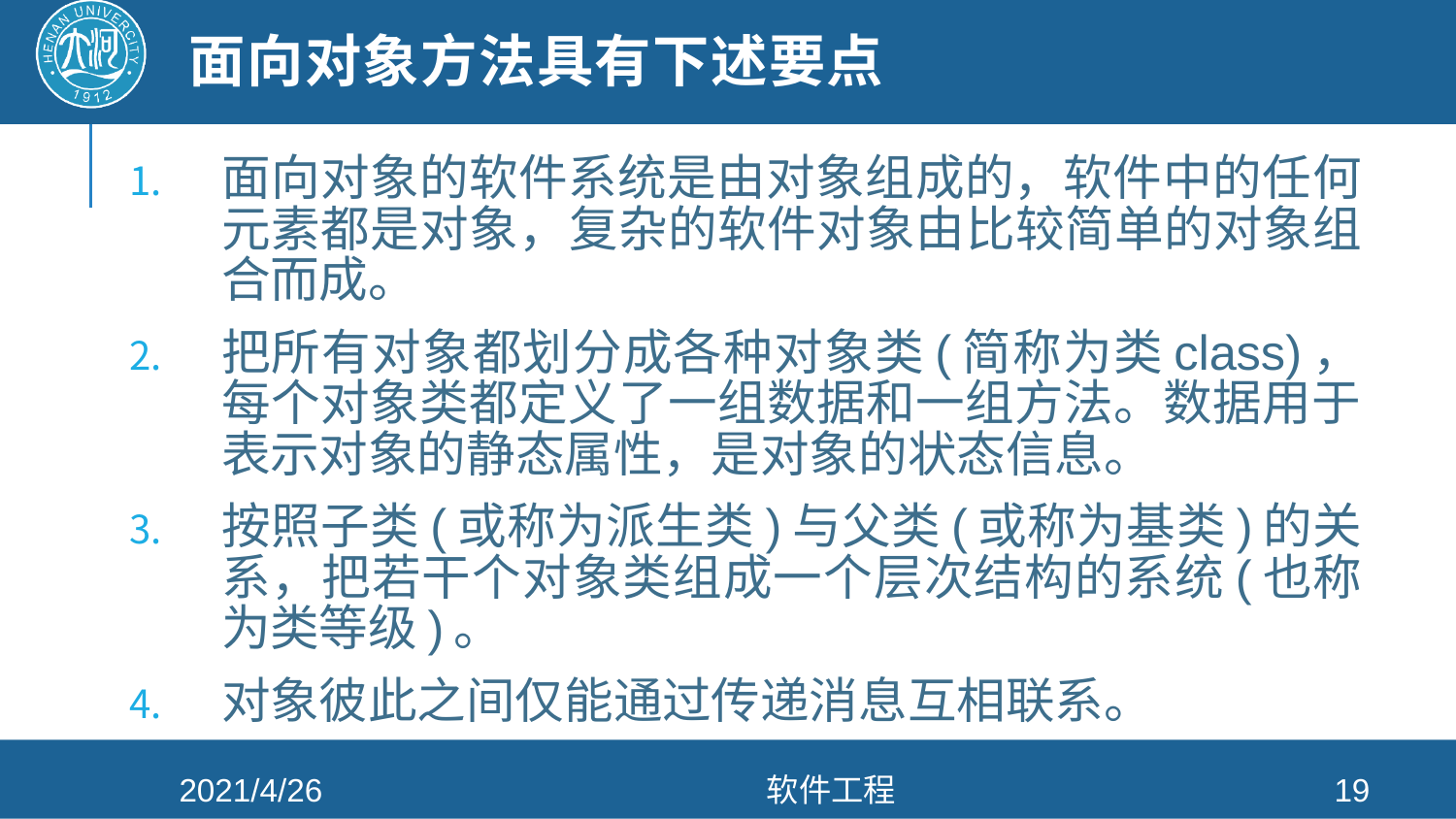

# 面向对象方法具有下述要点
面向对象的软件系统是由对象组成的，软件中的任何元素都是对象，复杂的软件对象由比较简单的对象组合而成。
把所有对象都划分成各种对象类(简称为类class)，每个对象类都定义了一组数据和一组方法。数据用于表示对象的静态属性，是对象的状态信息。
按照子类(或称为派生类)与父类(或称为基类)的关系，把若干个对象类组成一个层次结构的系统(也称为类等级)。
对象彼此之间仅能通过传递消息互相联系。

2021/4/26
软件工程
19